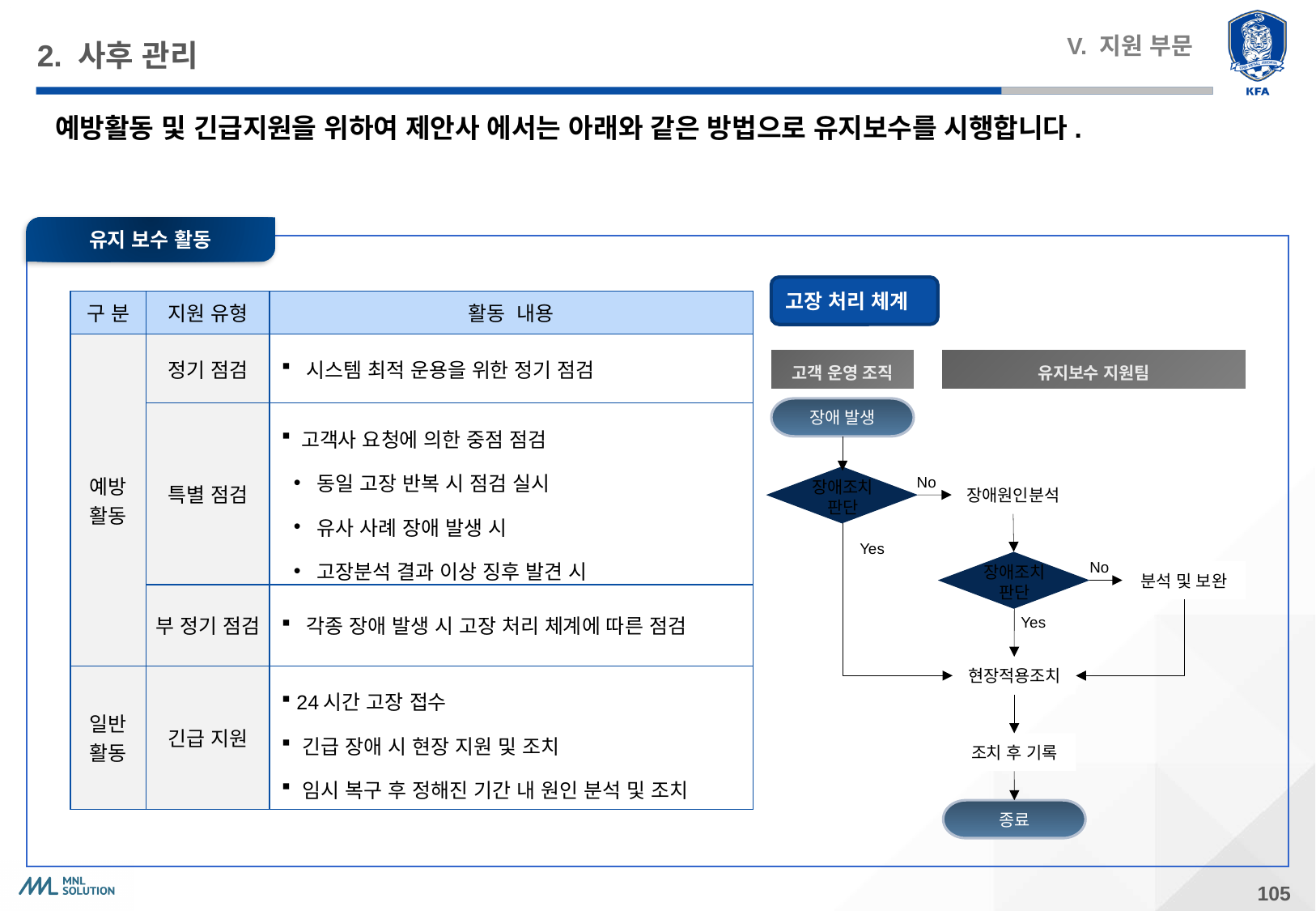

# 2. 사후 관리
V. 지원 부문
예방활동 및 긴급지원을 위하여 제안사 에서는 아래와 같은 방법으로 유지보수를 시행합니다.
유지 보수 활동

고장 처리 체계
| 구 분 | 지원 유형 | 활동 내용 |
| --- | --- | --- |
| 예방 활동 | 정기 점검 | 시스템 최적 운용을 위한 정기 점검 |
|  | 특별 점검 | 고객사 요청에 의한 중점 점검 동일 고장 반복 시 점검 실시 유사 사례 장애 발생 시 고장분석 결과 이상 징후 발견 시 |
|  | 부 정기 점검 | 각종 장애 발생 시 고장 처리 체계에 따른 점검 |
| 일반 활동 | 긴급 지원 | 24시간 고장 접수 긴급 장애 시 현장 지원 및 조치 임시 복구 후 정해진 기간 내 원인 분석 및 조치 |
고객 운영 조직
유지보수 지원팀
장애 발생

No
장애조치
판단
장애원인분석
Yes

No
장애조치
판단
분석 및 보완
Yes
현장적용조치
조치 후 기록
종료